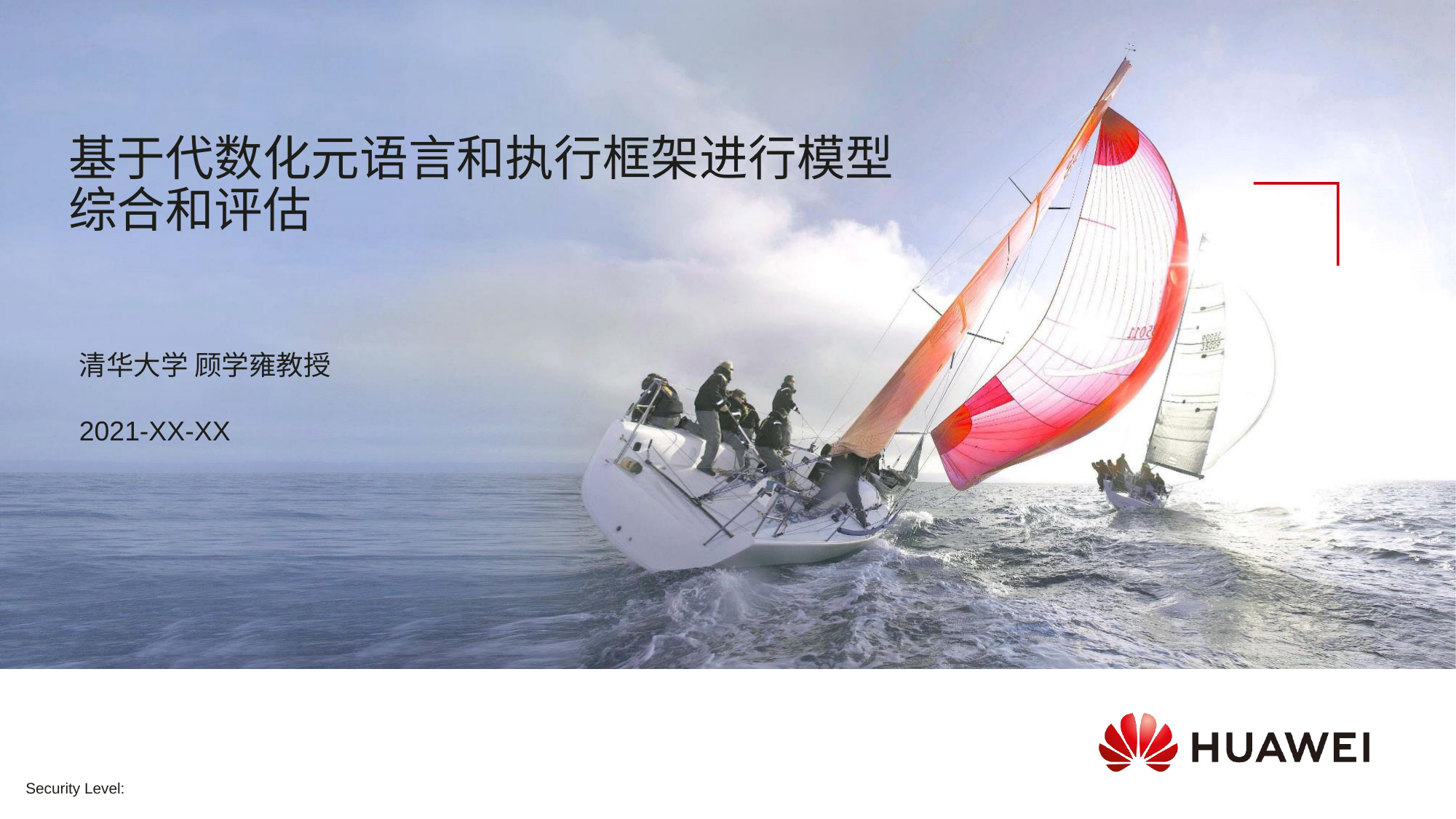

# 基于代数化元语言和执行框架进行模型综合和评估

清华大学 顾学雍教授

2021-XX-XX
Security Level: